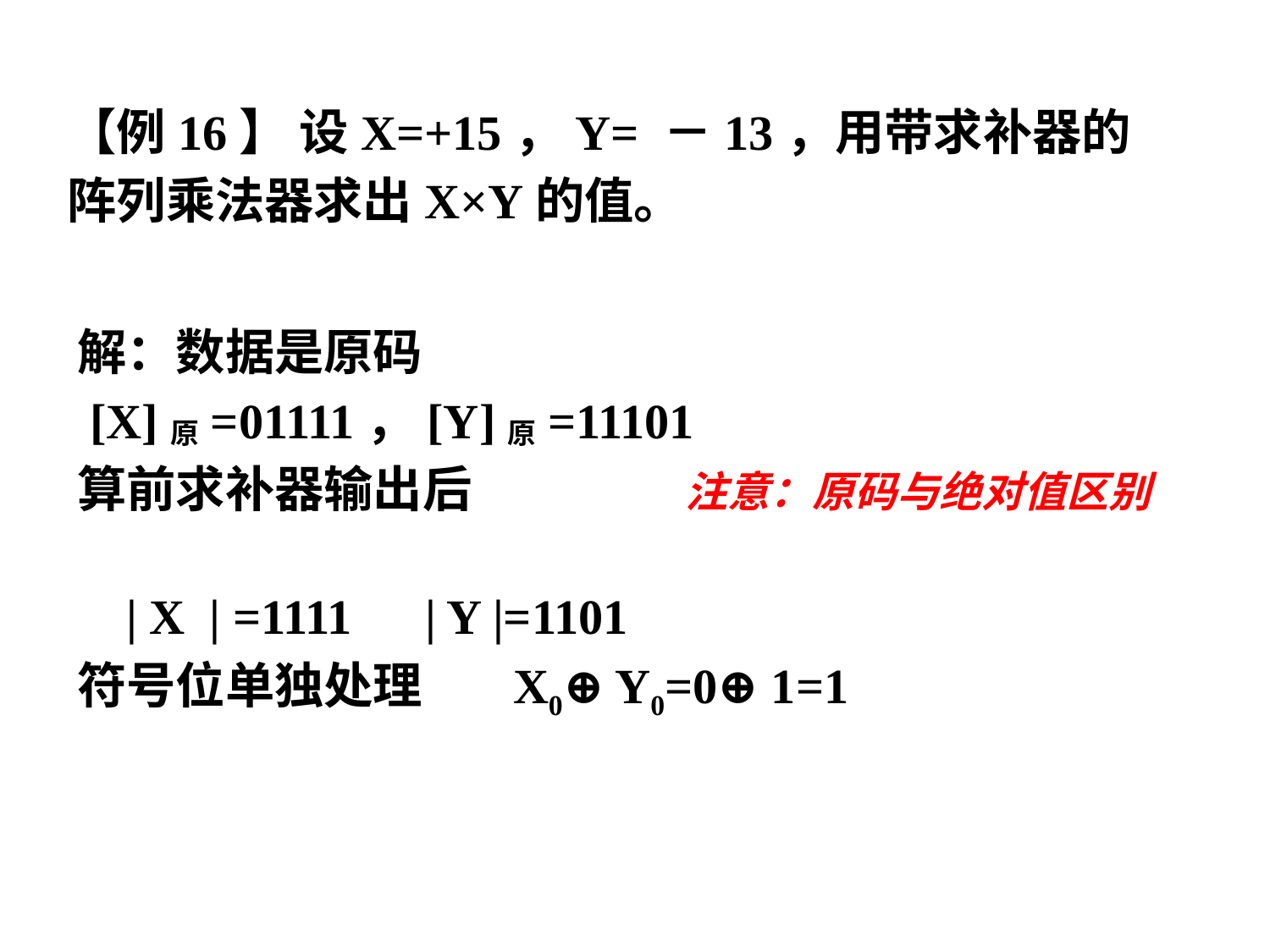

【例16】 设X=+15，Y= －13，用带求补器的阵列乘法器求出X×Y的值。
解：数据是原码
 [X]原=01111，[Y]原=11101
算前求补器输出后                   注意：原码与绝对值区别
    | X  | =1111      | Y |=1101
符号位单独处理       X0⊕ Y0=0⊕ 1=1